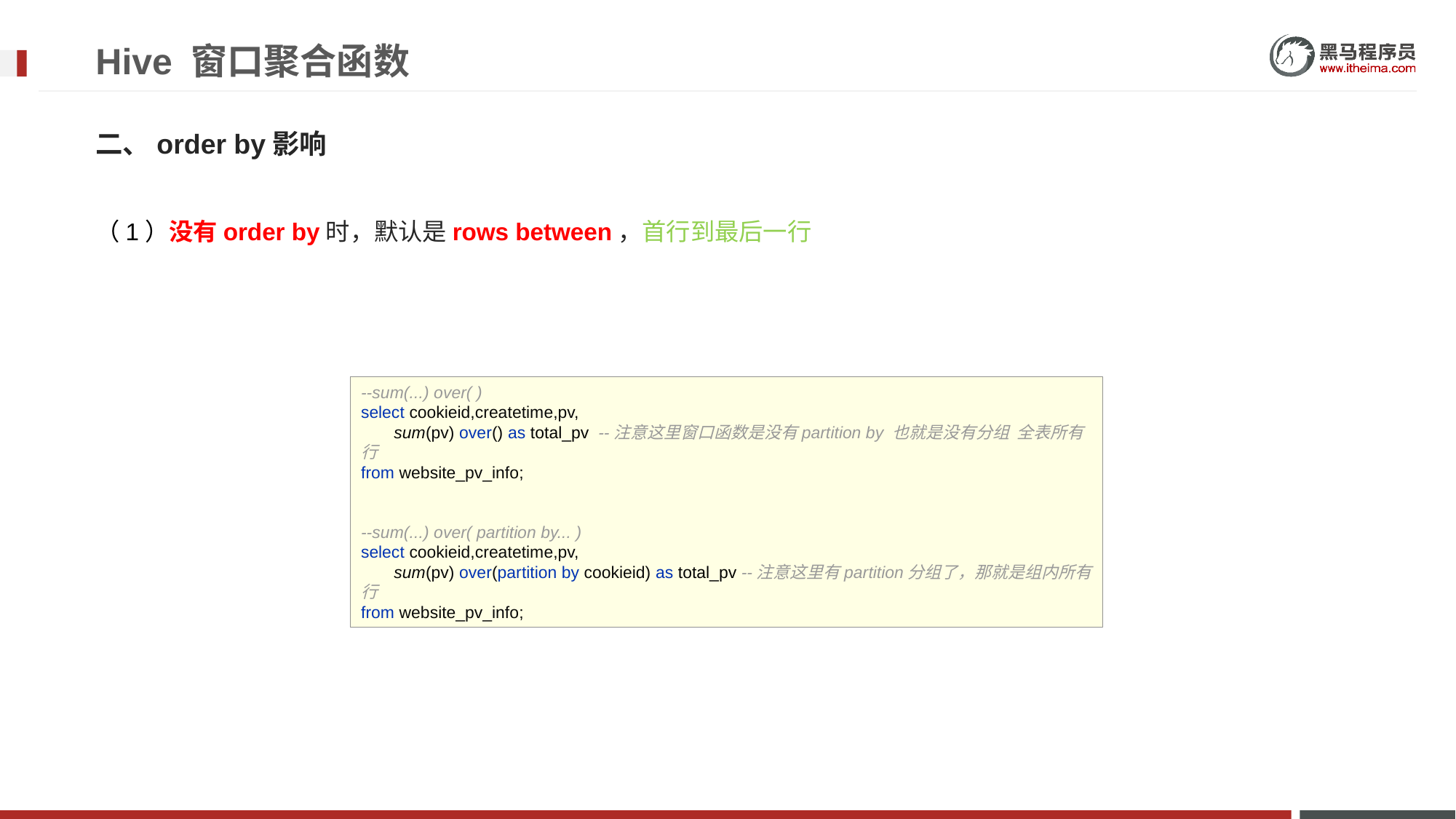

# Hive 窗口聚合函数
二、order by影响
（1）没有order by时，默认是rows between，首行到最后一行
--sum(...) over( )
select cookieid,createtime,pv,
       sum(pv) over() as total_pv  --注意这里窗口函数是没有partition by 也就是没有分组  全表所有行
from website_pv_info;
--sum(...) over( partition by... )
select cookieid,createtime,pv,
       sum(pv) over(partition by cookieid) as total_pv --注意这里有partition分组了，那就是组内所有行
from website_pv_info;